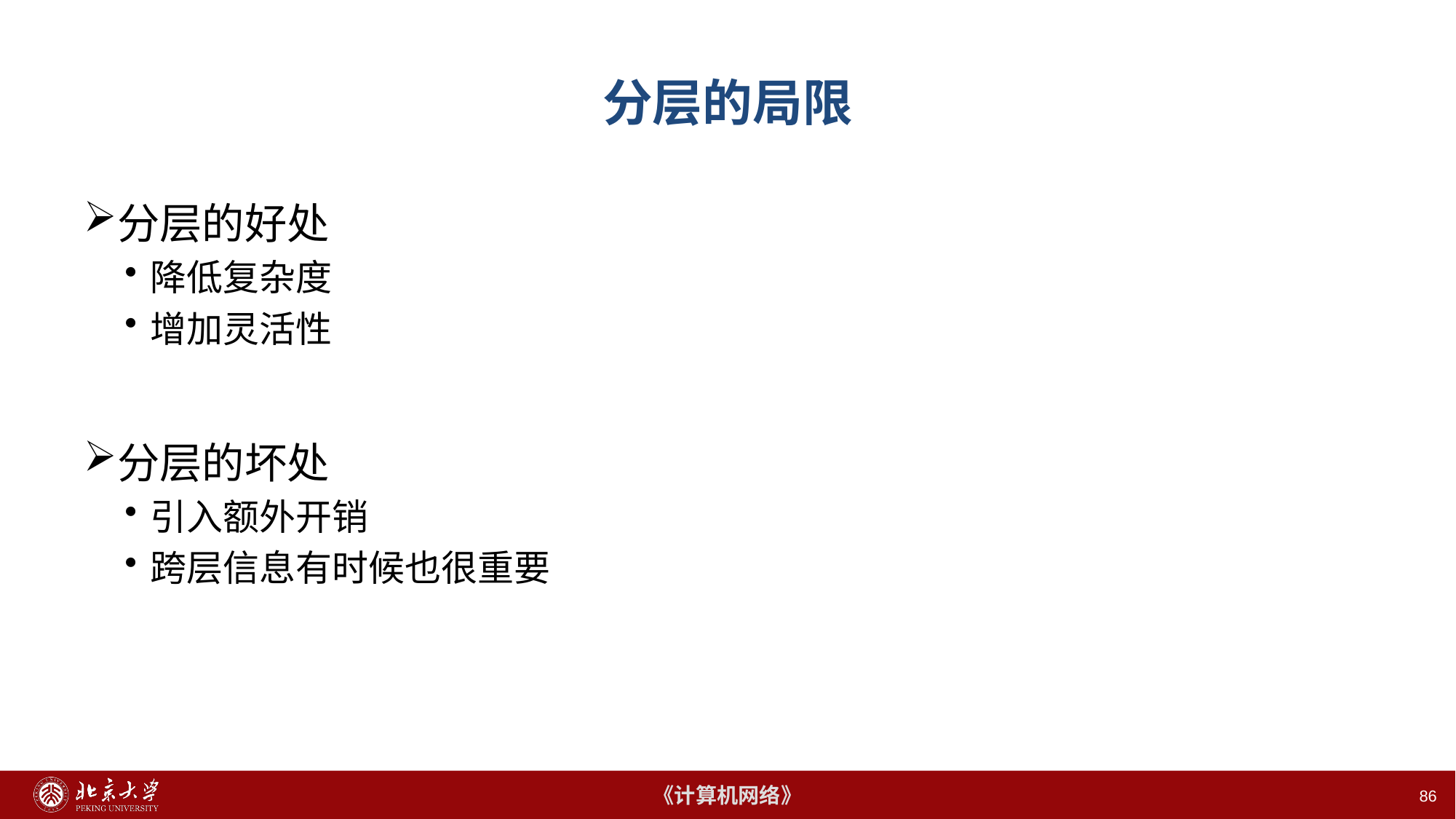

# 分层的局限
分层的好处
降低复杂度
增加灵活性

分层的坏处
引入额外开销
跨层信息有时候也很重要
86